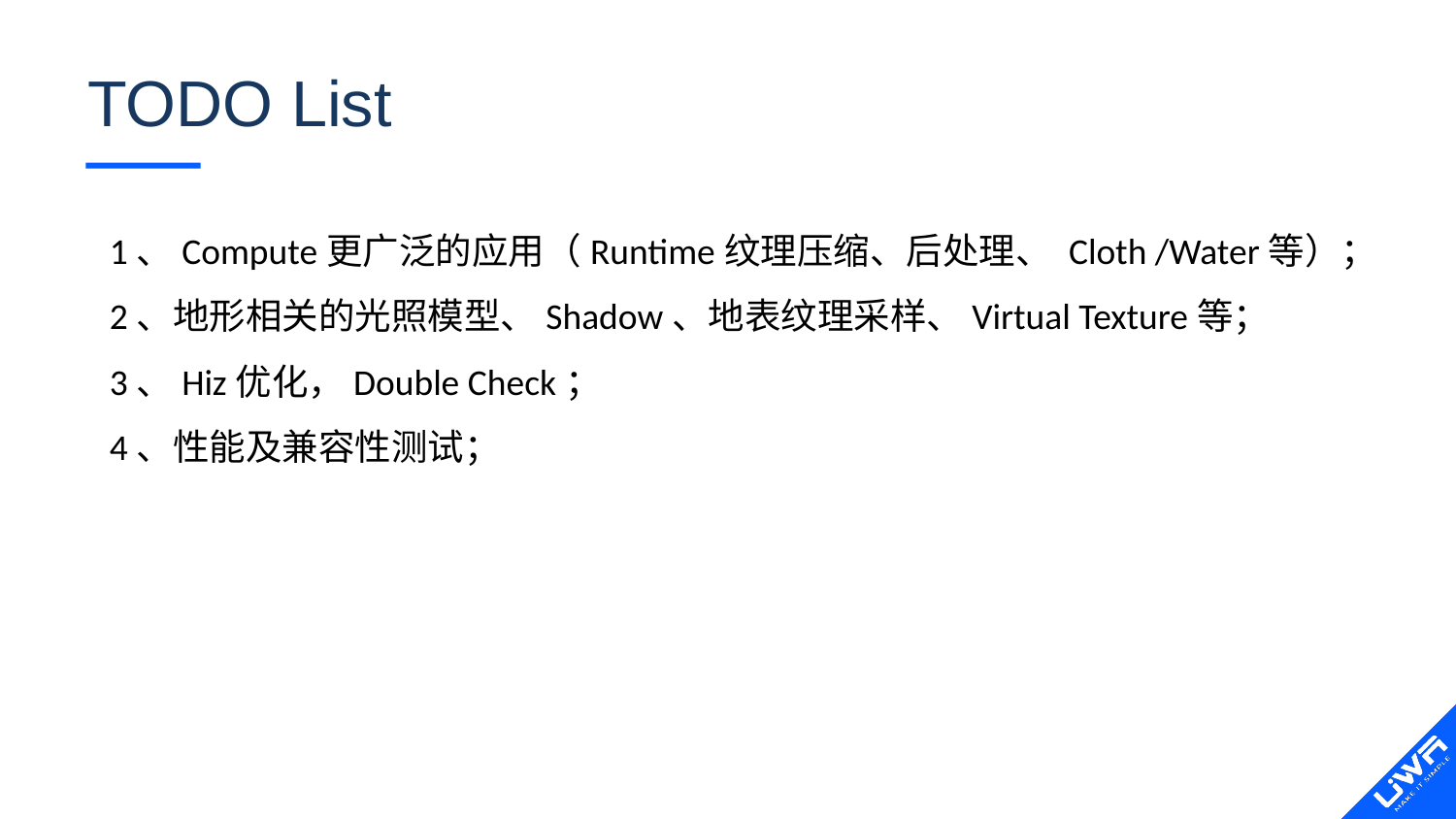

# TODO List
1、Compute更广泛的应用（Runtime纹理压缩、后处理、 Cloth /Water等）；
2、地形相关的光照模型、Shadow、地表纹理采样、Virtual Texture等；
3、Hiz优化，Double Check；
4、性能及兼容性测试；